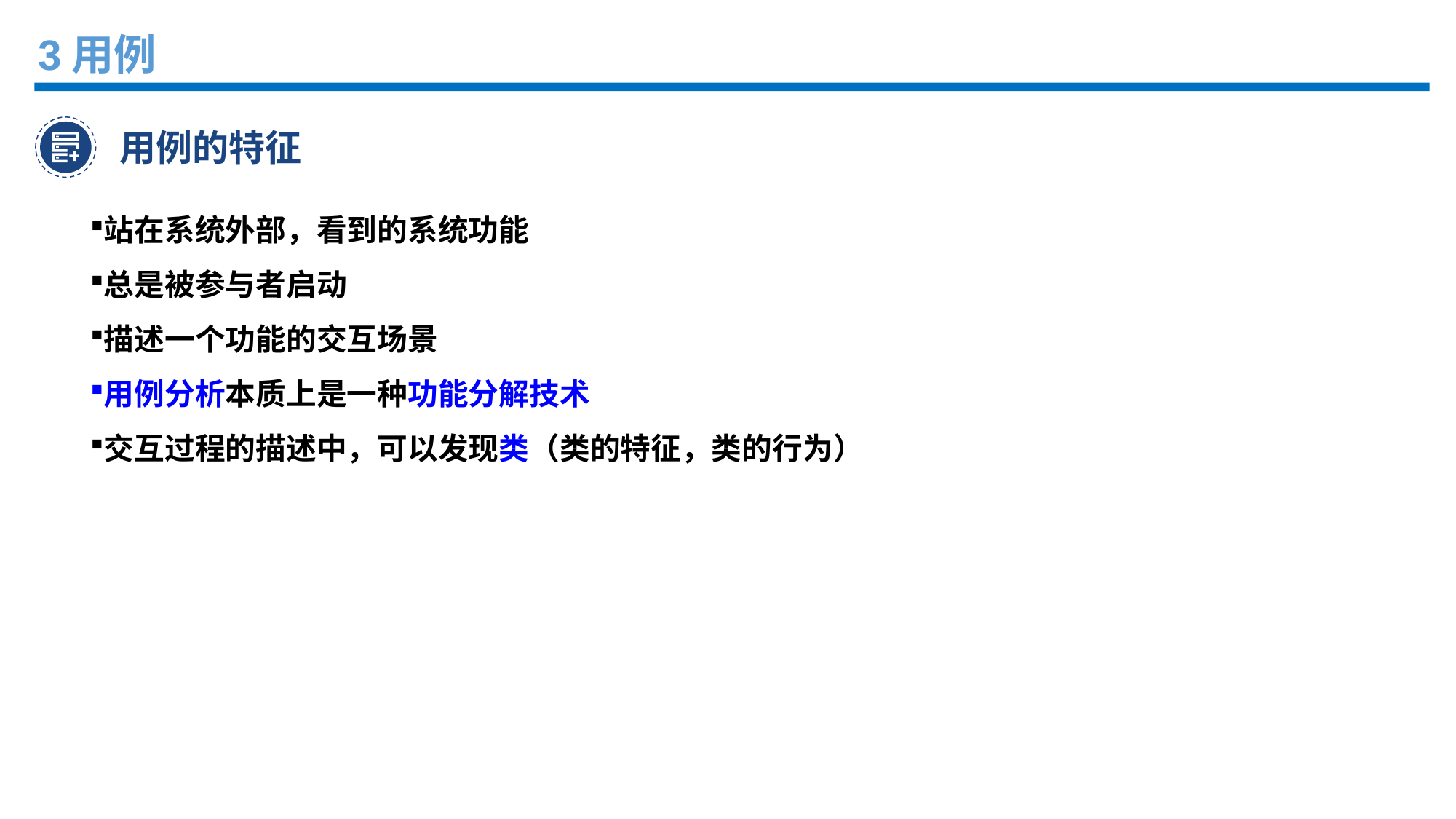

3用例

用例的特征

站在系统外部，看到的系统功能
总是被参与者启动
描述一个功能的交互场景
用例分析本质上是一种功能分解技术
交互过程的描述中，可以发现类（类的特征，类的行为）